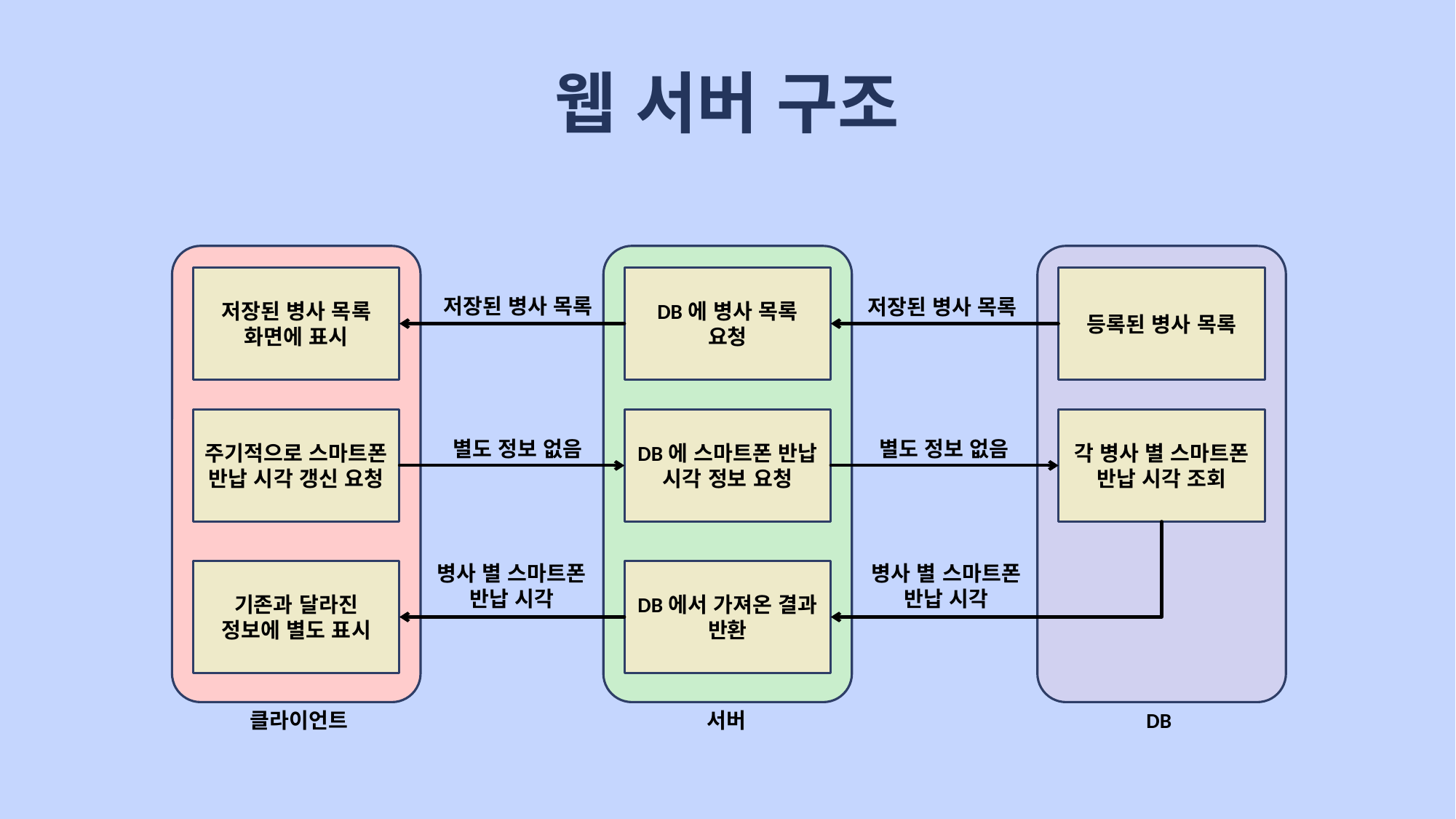

# 웹 서버 구조

저장된 병사 목록 화면에 표시
DB에 병사 목록 요청
등록된 병사 목록
저장된 병사 목록
저장된 병사 목록
주기적으로 스마트폰 반납 시각 갱신 요청
DB에 스마트폰 반납 시각 정보 요청
각 병사 별 스마트폰 반납 시각 조회
별도 정보 없음
별도 정보 없음
병사 별 스마트폰
반납 시각
병사 별 스마트폰
반납 시각
DB에서 가져온 결과 반환
기존과 달라진 정보에 별도 표시
클라이언트
서버
DB